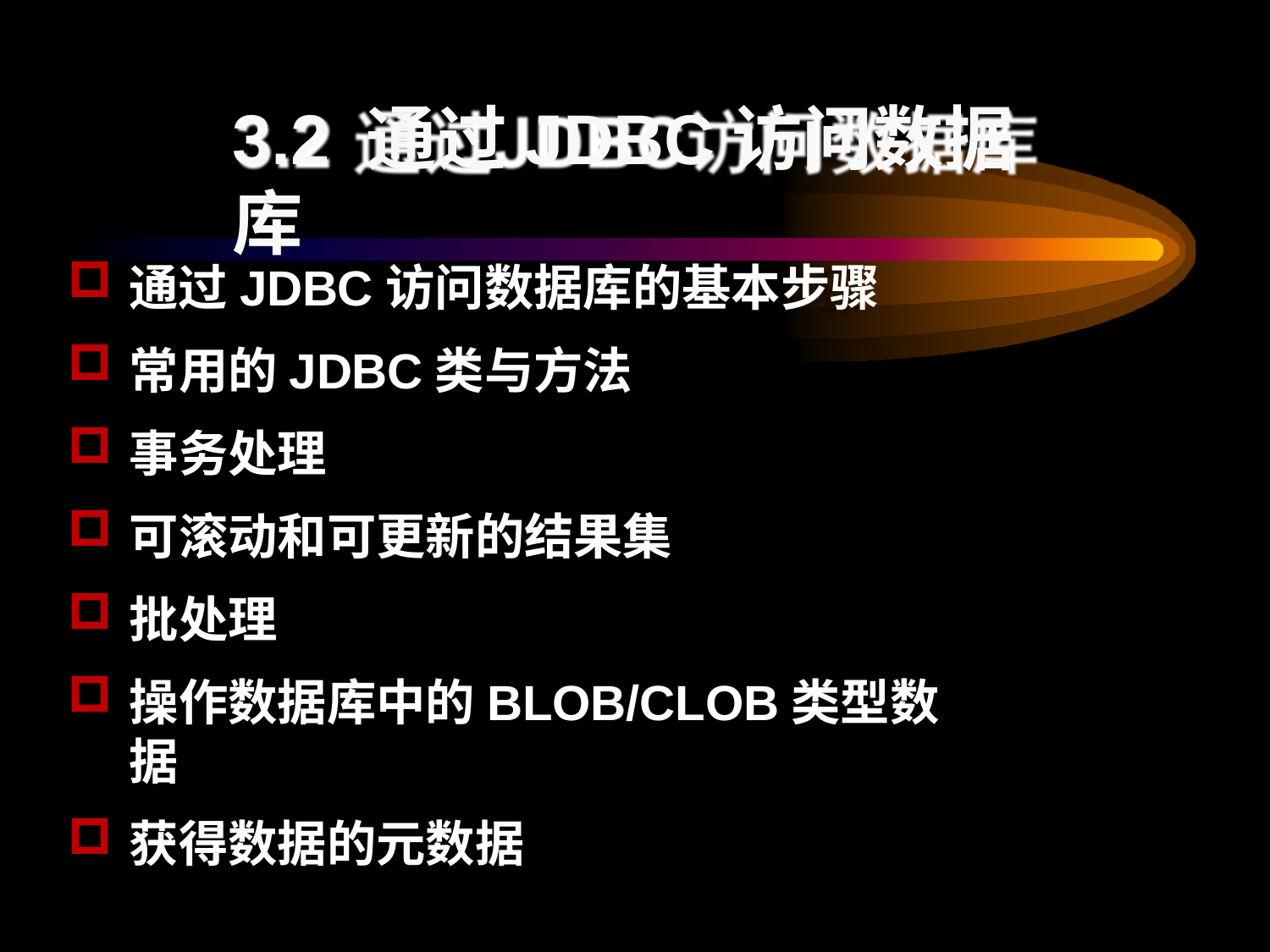

# 3.2 通过JDBC访问数据库

通过JDBC访问数据库的基本步骤
常用的JDBC类与方法
事务处理
可滚动和可更新的结果集
批处理
操作数据库中的BLOB/CLOB类型数据
获得数据的元数据